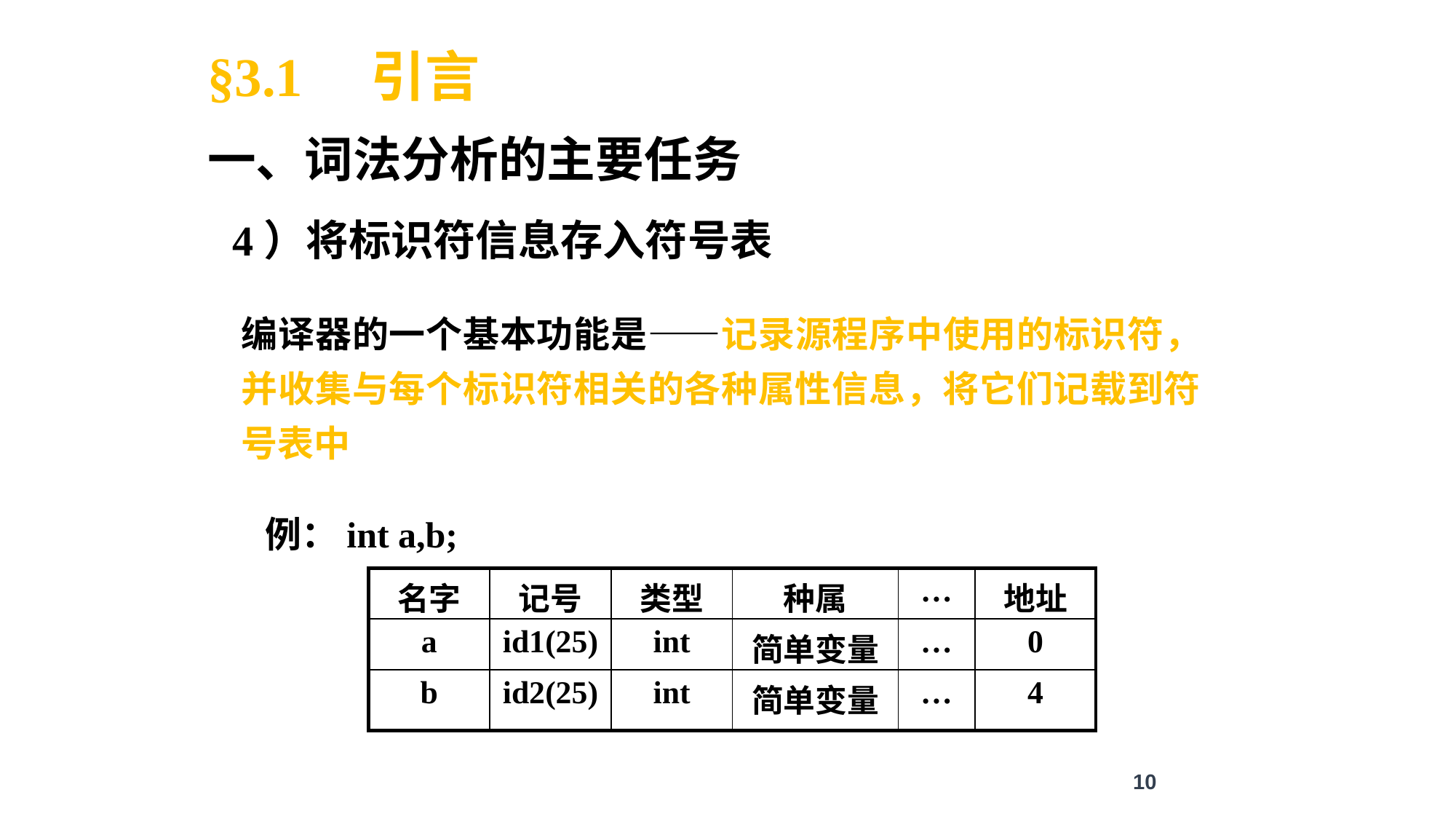

§3.1    引言
一、词法分析的主要任务
4）将标识符信息存入符号表
编译器的一个基本功能是——记录源程序中使用的标识符，并收集与每个标识符相关的各种属性信息，将它们记载到符号表中
例：int a,b;
| 名字 | 记号 | 类型 | 种属 | … | 地址 |
| --- | --- | --- | --- | --- | --- |
| a | id1(25) | int | 简单变量 | … | 0 |
| b | id2(25) | int | 简单变量 | … | 4 |
10